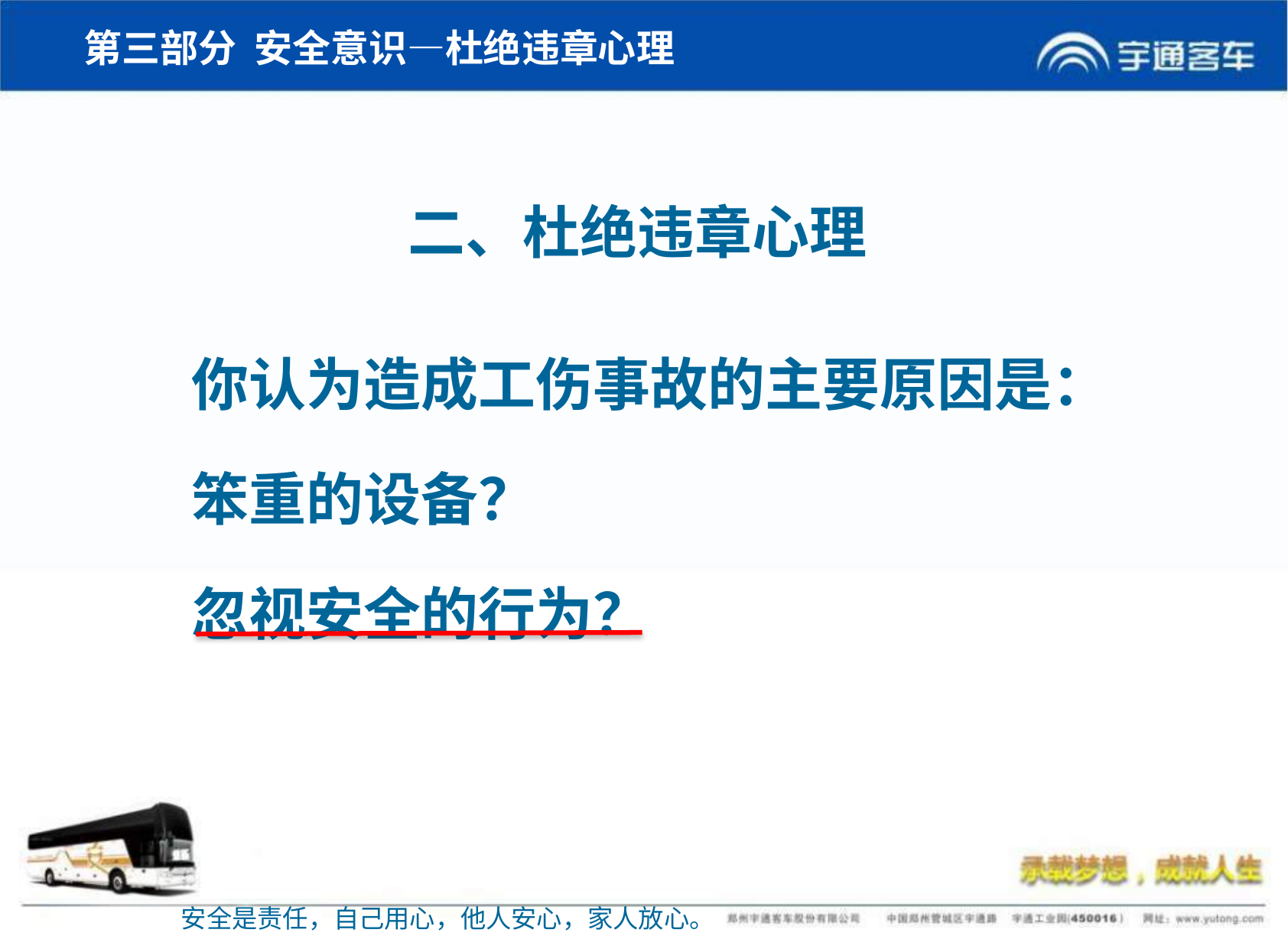

# 第三部分  安全意识—杜绝违章心理
二、杜绝违章心理
      你认为造成工伤事故的主要原因是：
      笨重的设备？
      忽视安全的行为？